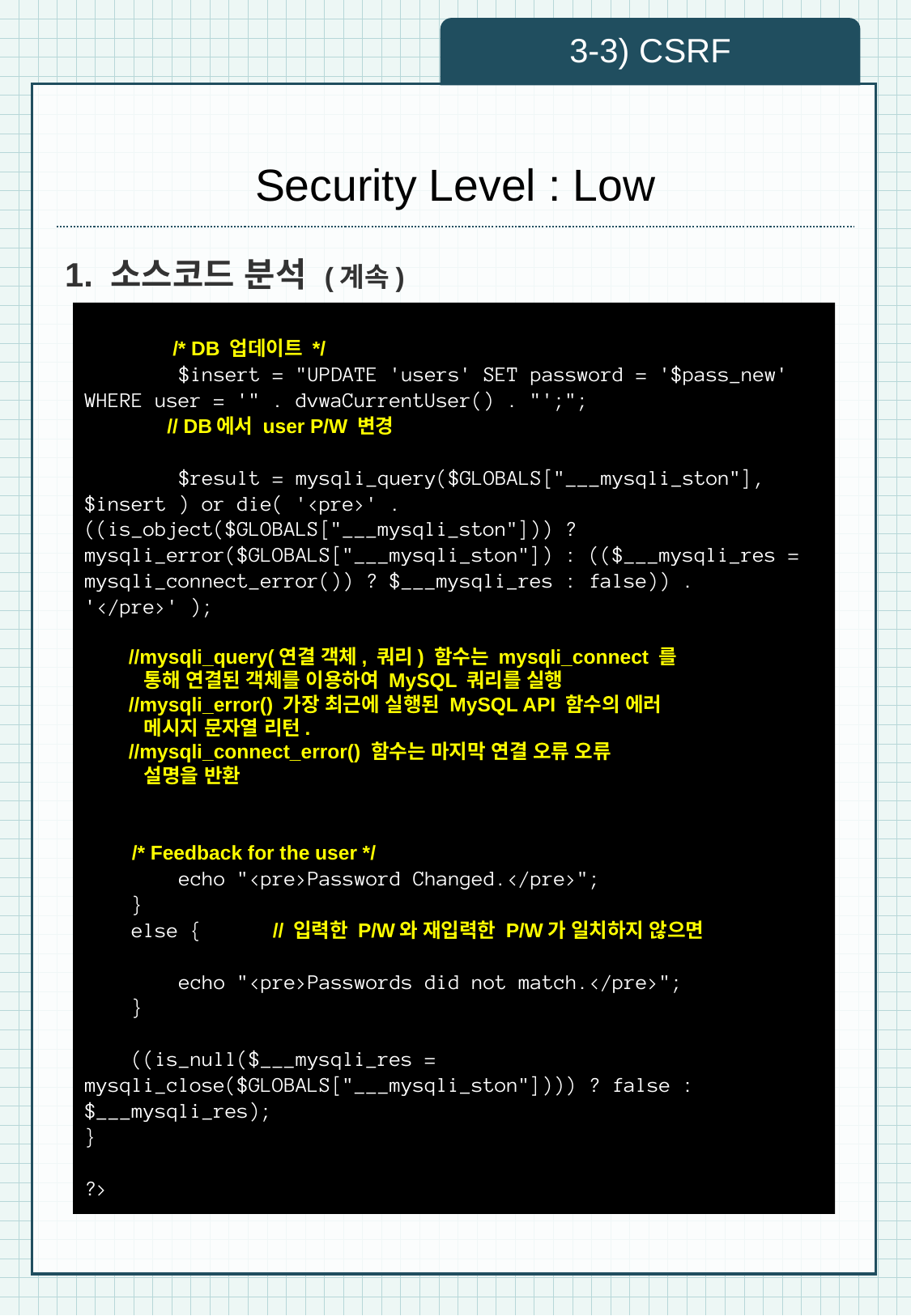

3-3) CSRF

# Security Level : Low
1. 소스코드 분석 (계속)

        /* DB 업데이트 */
        $insert = "UPDATE 'users' SET password = '$pass_new' WHERE user = '" . dvwaCurrentUser() . "';";
       // DB에서 user P/W 변경

        $result = mysqli_query($GLOBALS["___mysqli_ston"],  $insert ) or die( '<pre>' . ((is_object($GLOBALS["___mysqli_ston"])) ? mysqli_error($GLOBALS["___mysqli_ston"]) : (($___mysqli_res = mysqli_connect_error()) ? $___mysqli_res : false)) . '</pre>' );

        //mysqli_query(연결 객체, 쿼리) 함수는 mysqli_connect 를
          통해 연결된 객체를 이용하여 MySQL 쿼리를 실행
        //mysqli_error() 가장 최근에 실행된 MySQL API 함수의 에러
          메시지 문자열 리턴.
        //mysqli_connect_error() 함수는 마지막 연결 오류 오류
          설명을 반환

    /* Feedback for the user */
        echo "<pre>Password Changed.</pre>";
    }
    else {      // 입력한 P/W와 재입력한 P/W가 일치하지 않으면

        echo "<pre>Passwords did not match.</pre>";
    }

    ((is_null($___mysqli_res = mysqli_close($GLOBALS["___mysqli_ston"]))) ? false : $___mysqli_res);
}

?>